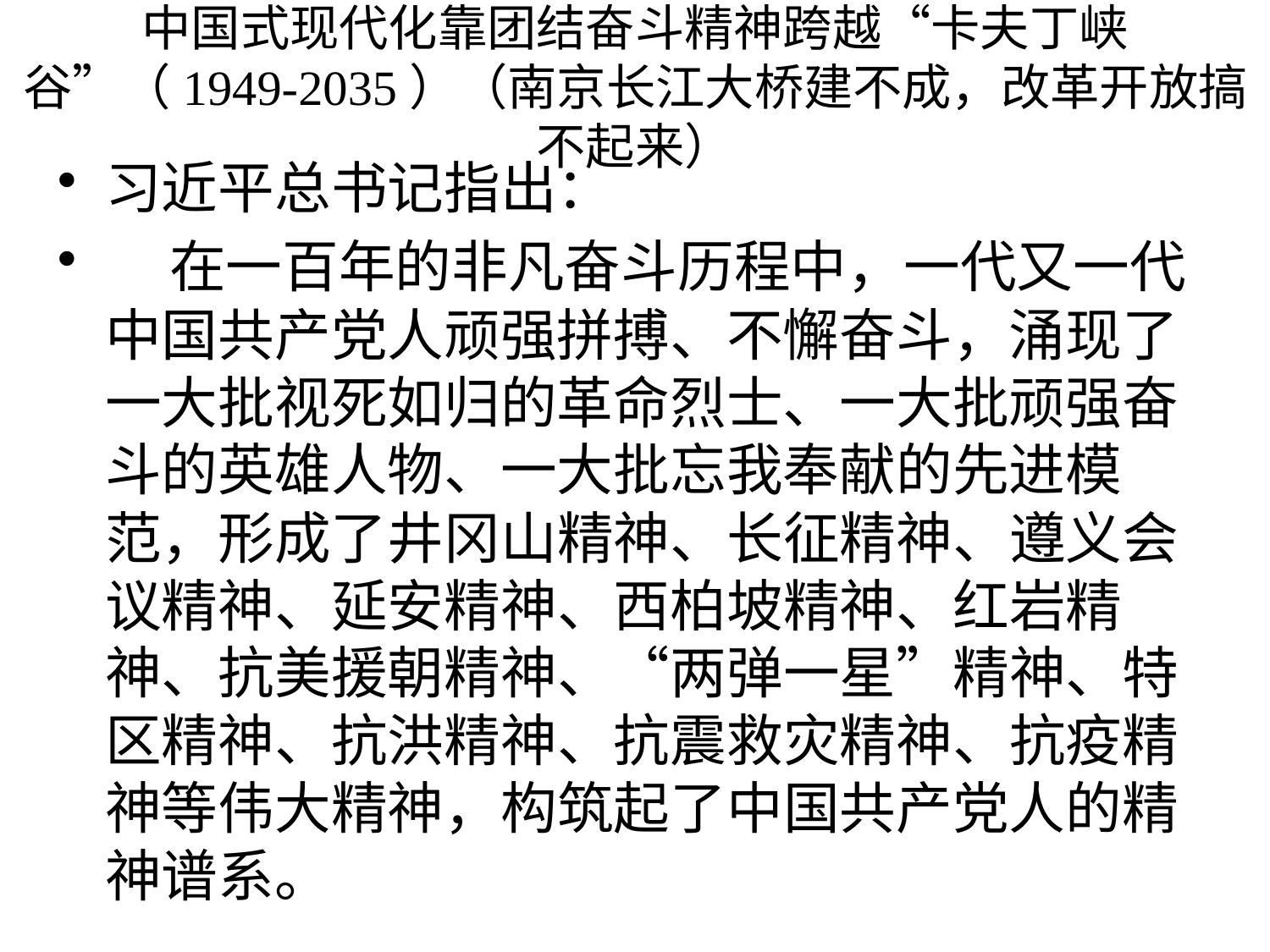

# 中国式现代化靠团结奋斗精神跨越“卡夫丁峡谷”（1949-2035）（南京长江大桥建不成，改革开放搞不起来）
习近平总书记指出：
    在一百年的非凡奋斗历程中，一代又一代中国共产党人顽强拼搏、不懈奋斗，涌现了一大批视死如归的革命烈士、一大批顽强奋斗的英雄人物、一大批忘我奉献的先进模范，形成了井冈山精神、长征精神、遵义会议精神、延安精神、西柏坡精神、红岩精神、抗美援朝精神、“两弹一星”精神、特区精神、抗洪精神、抗震救灾精神、抗疫精神等伟大精神，构筑起了中国共产党人的精神谱系。